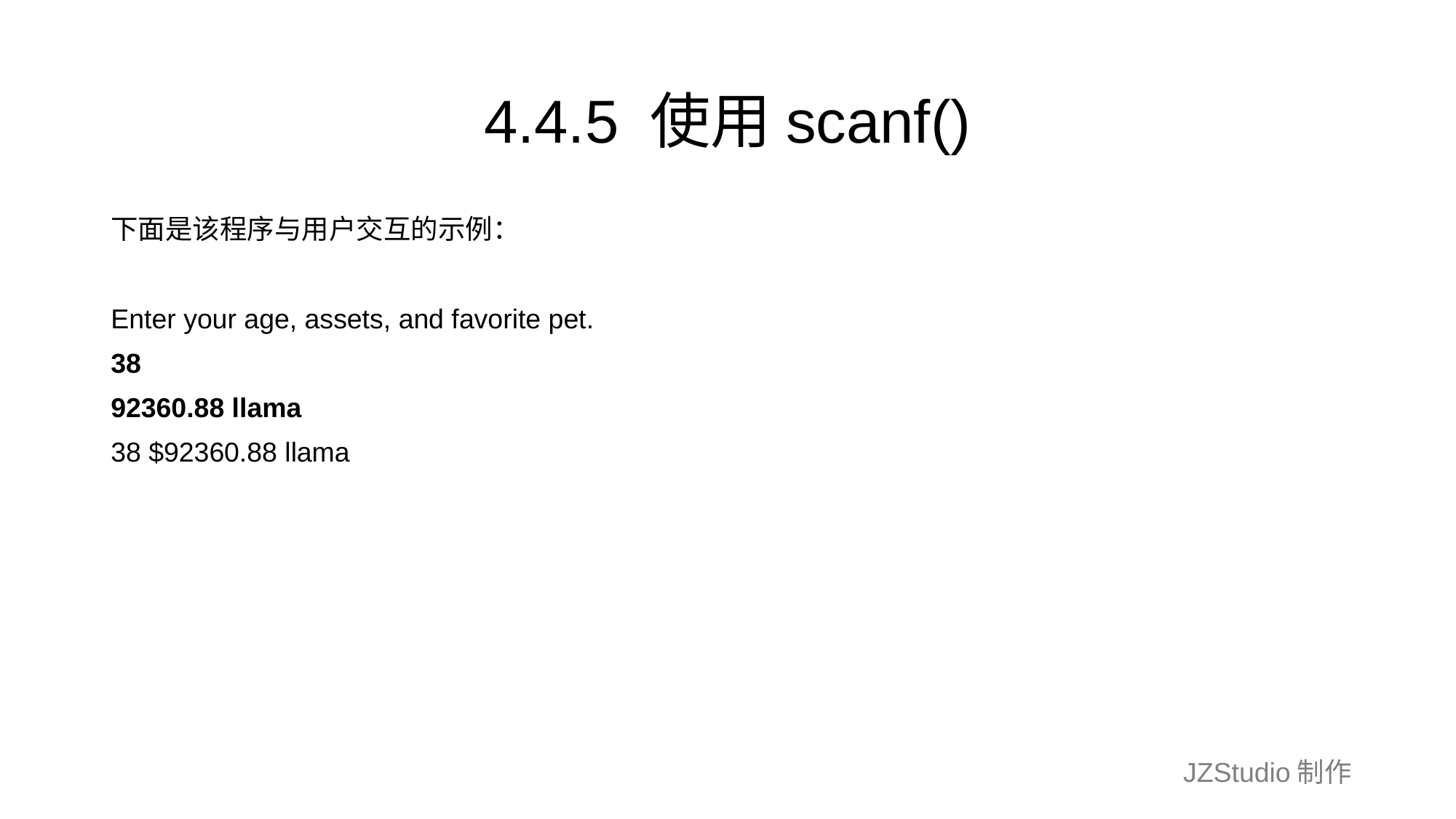

# 4.4.5 使用scanf()
下面是该程序与用户交互的示例：

Enter your age, assets, and favorite pet.
38
92360.88 llama
38 $92360.88 llama